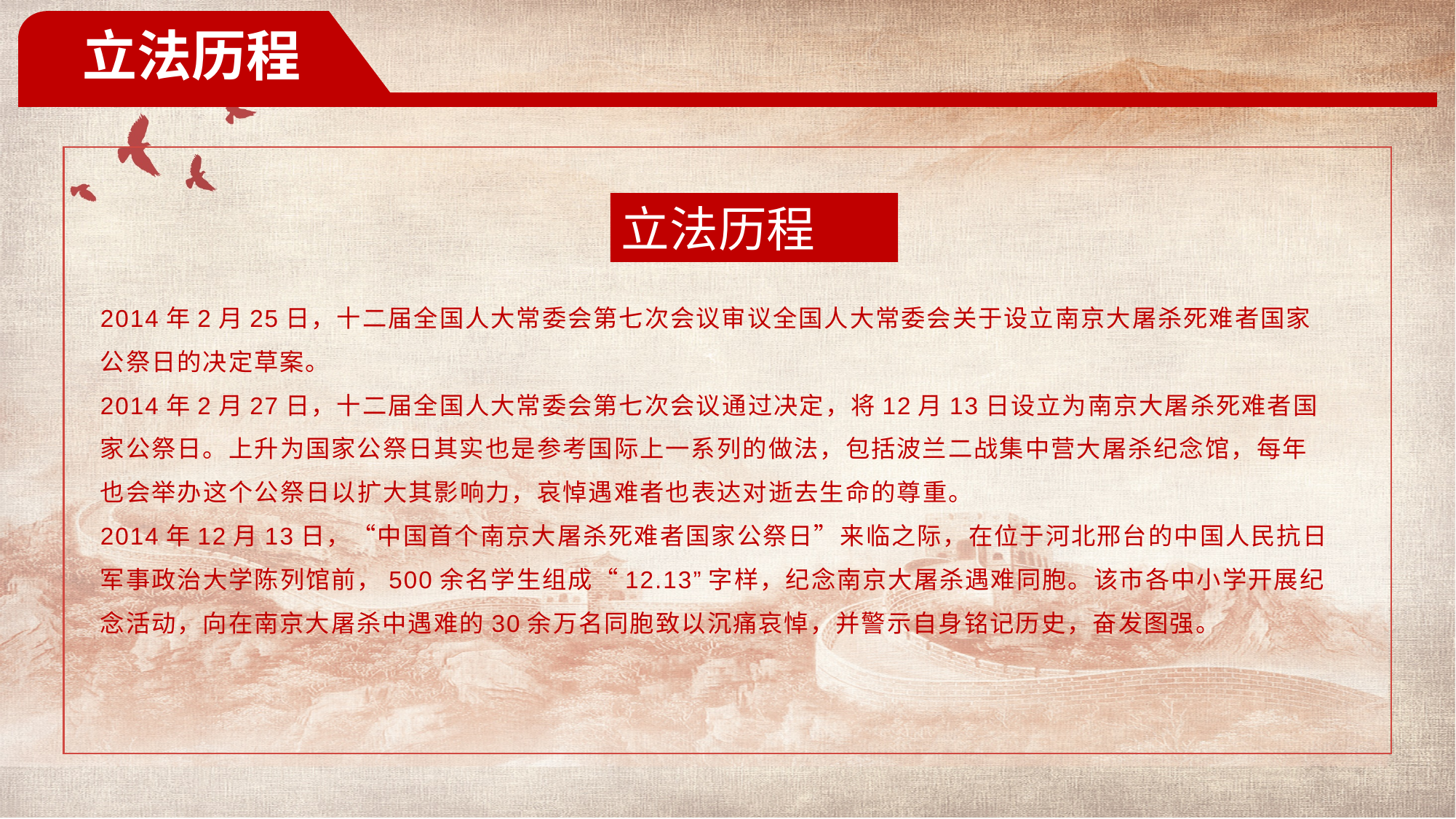

立法历程
立法历程
2014年2月25日，十二届全国人大常委会第七次会议审议全国人大常委会关于设立南京大屠杀死难者国家公祭日的决定草案。
2014年2月27日，十二届全国人大常委会第七次会议通过决定，将12月13日设立为南京大屠杀死难者国家公祭日。上升为国家公祭日其实也是参考国际上一系列的做法，包括波兰二战集中营大屠杀纪念馆，每年也会举办这个公祭日以扩大其影响力，哀悼遇难者也表达对逝去生命的尊重。
2014年12月13日，“中国首个南京大屠杀死难者国家公祭日”来临之际，在位于河北邢台的中国人民抗日军事政治大学陈列馆前，500余名学生组成“12.13”字样，纪念南京大屠杀遇难同胞。该市各中小学开展纪念活动，向在南京大屠杀中遇难的30余万名同胞致以沉痛哀悼，并警示自身铭记历史，奋发图强。